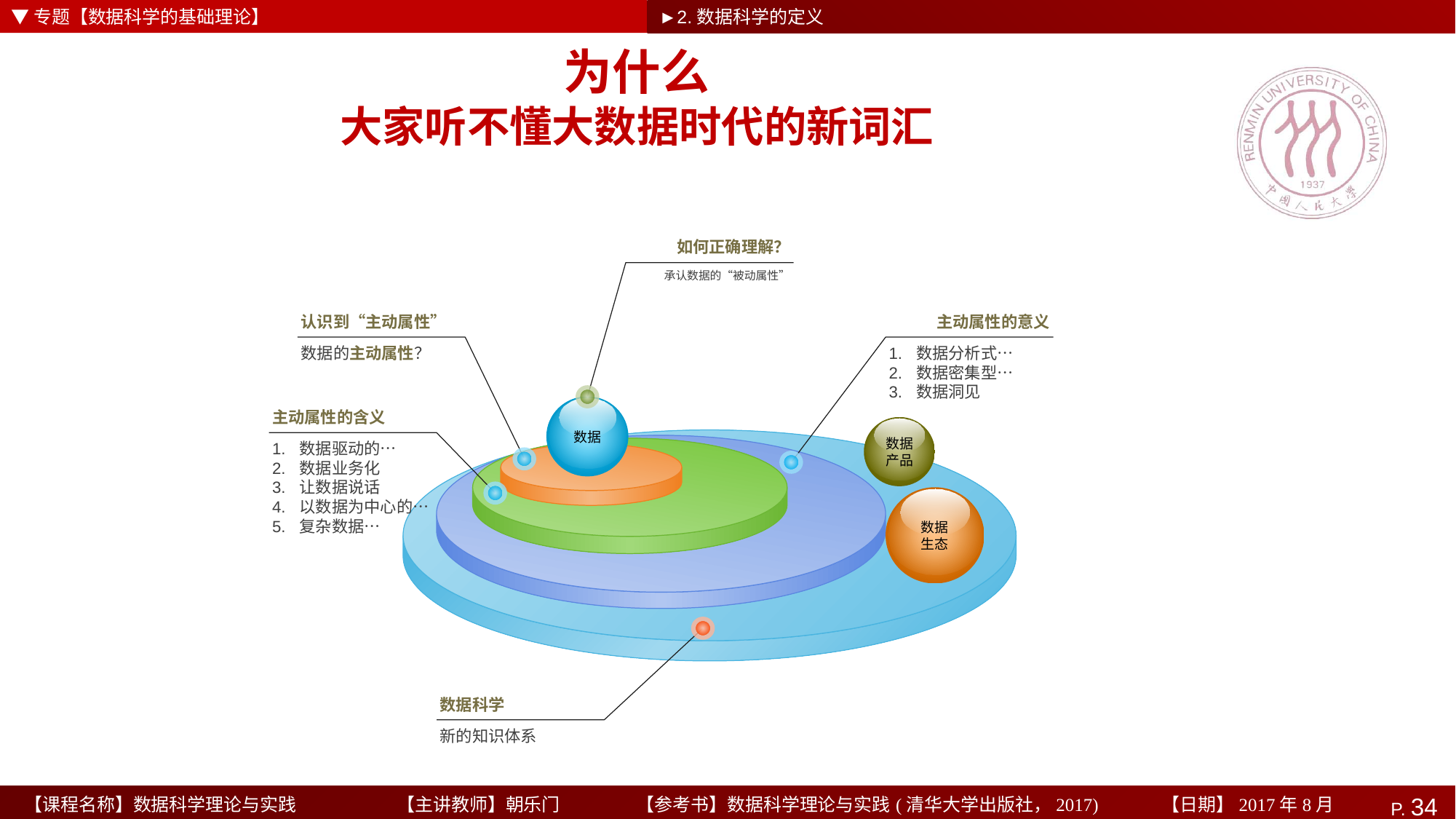

▼专题【数据科学的基础理论】

►2.数据科学的定义
# 为什么 大家听不懂大数据时代的新词汇
如何正确理解？

承认数据的“被动属性”

认识到“主动属性”

数据的主动属性？

主动属性的意义

数据分析式…
数据密集型…
数据洞见

数据

主动属性的含义

数据驱动的…
数据业务化
让数据说话
以数据为中心的…
复杂数据…

数据
产品

数据
生态

数据科学

新的知识体系